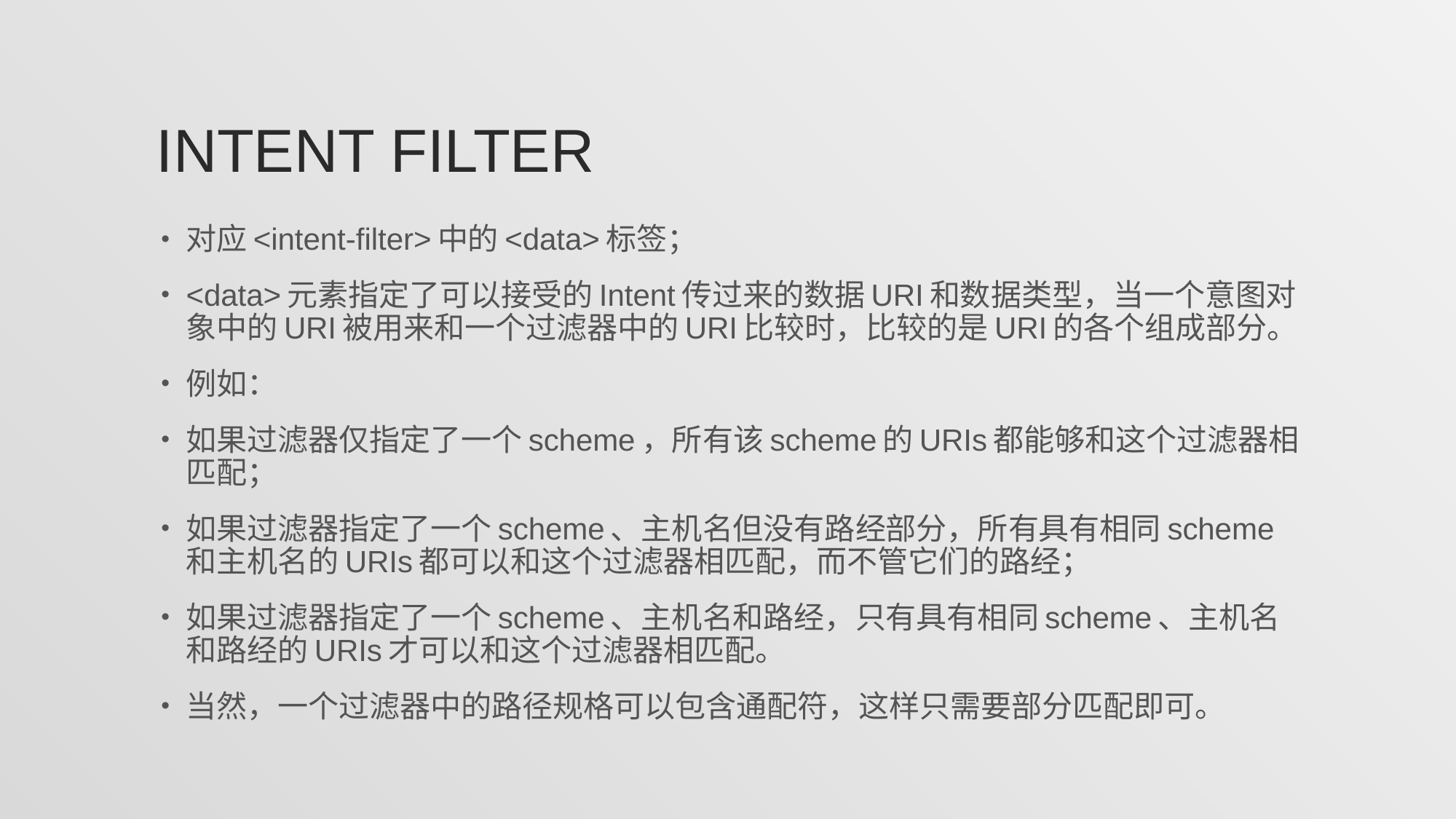

# Intent Filter
对应<intent-filter>中的<data>标签；
<data>元素指定了可以接受的Intent传过来的数据URI和数据类型，当一个意图对象中的URI被用来和一个过滤器中的URI比较时，比较的是URI的各个组成部分。
例如：
如果过滤器仅指定了一个scheme，所有该scheme的URIs都能够和这个过滤器相匹配；
如果过滤器指定了一个scheme、主机名但没有路经部分，所有具有相同scheme和主机名的URIs都可以和这个过滤器相匹配，而不管它们的路经；
如果过滤器指定了一个scheme、主机名和路经，只有具有相同scheme、主机名和路经的URIs才可以和这个过滤器相匹配。
当然，一个过滤器中的路径规格可以包含通配符，这样只需要部分匹配即可。